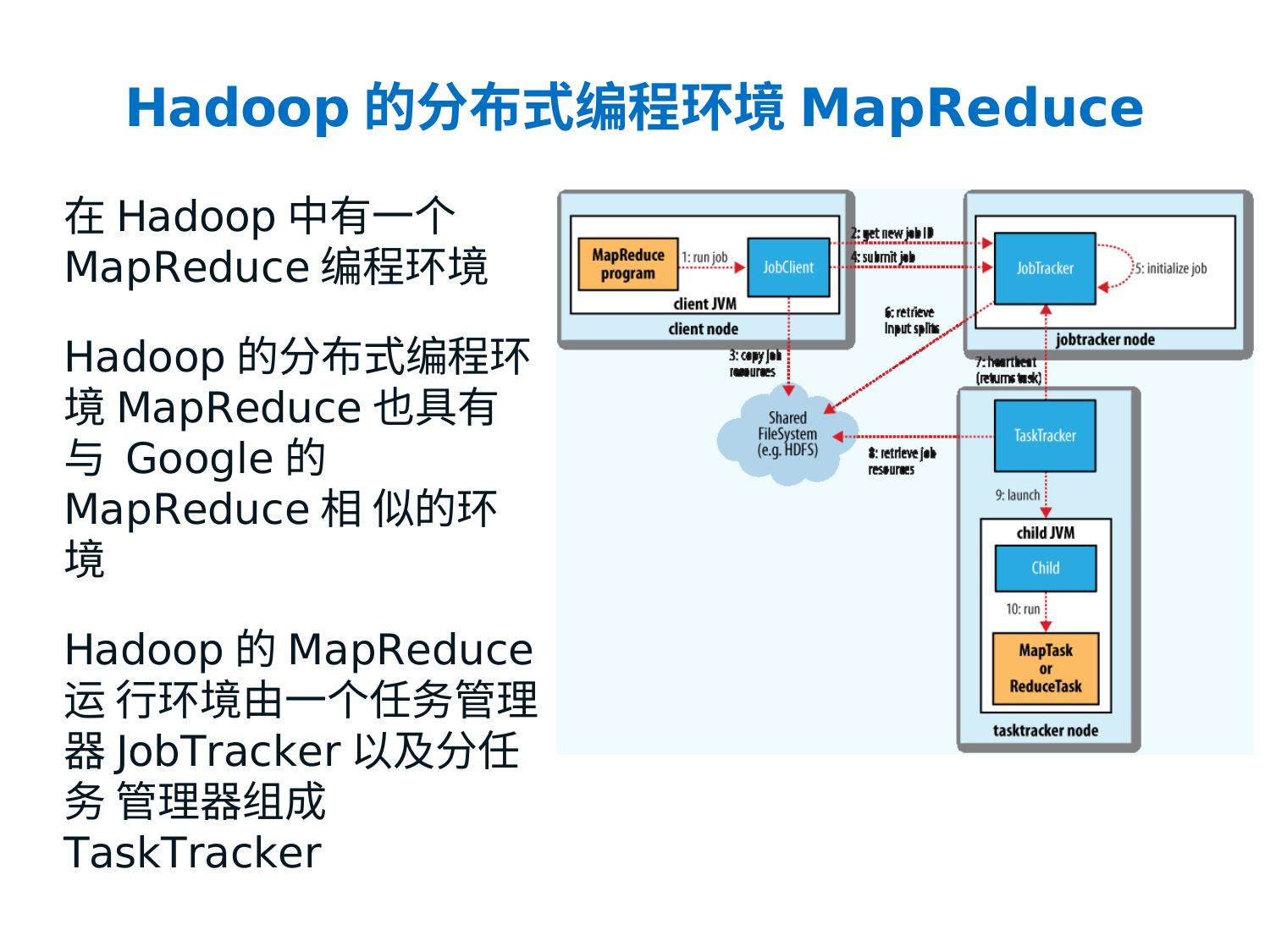

# Hadoop的分布式编程环境MapReduce
在Hadoop中有一个
MapReduce编程环境

Hadoop的分布式编程环 境MapReduce也具有与 Google的MapReduce相 似的环境

Hadoop的MapReduce运 行环境由一个任务管理器JobTracker以及分任务 管理器组成TaskTracker